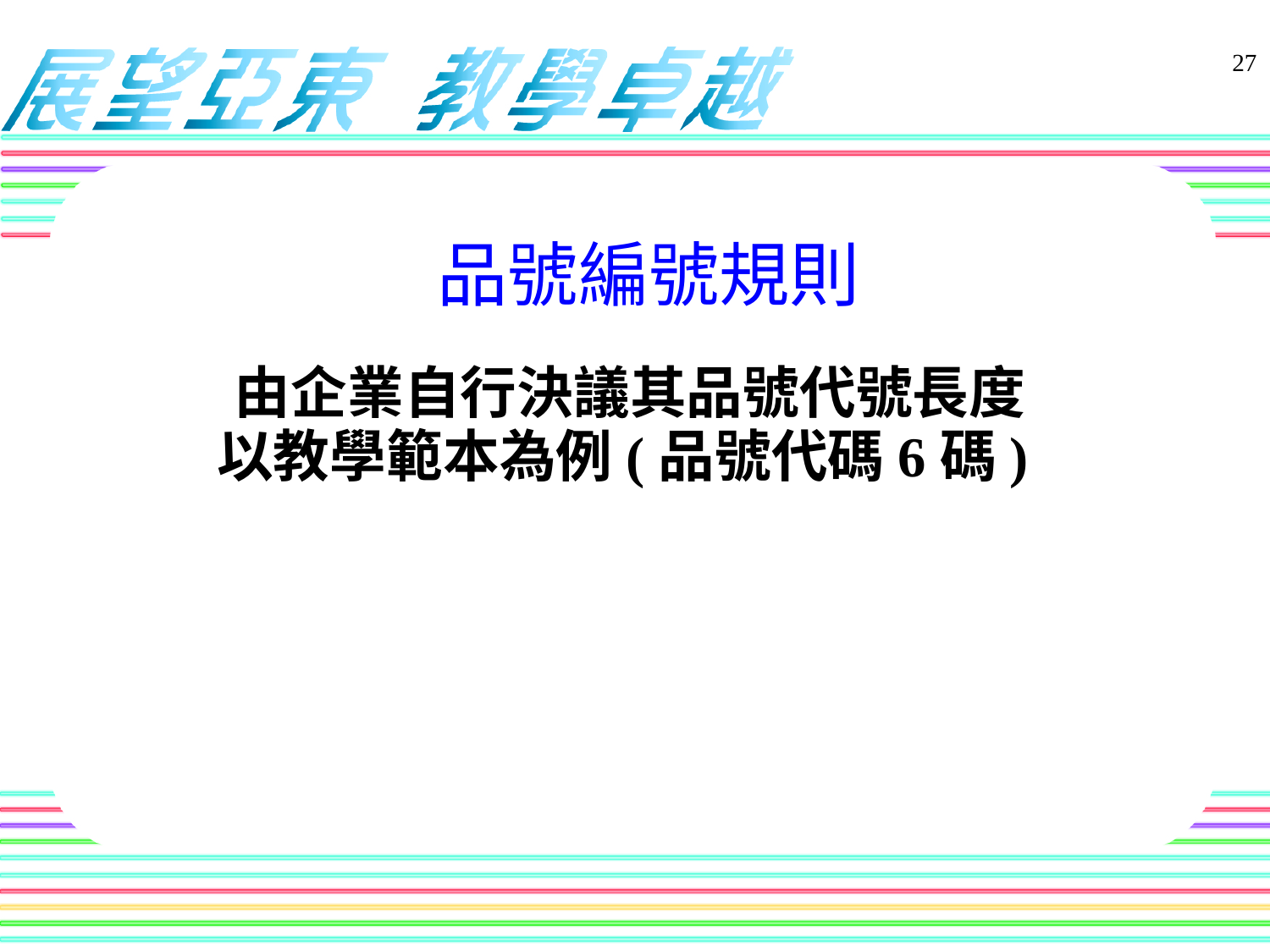

27
品號編號規則
由企業自行決議其品號代號長度
以教學範本為例(品號代碼6碼)